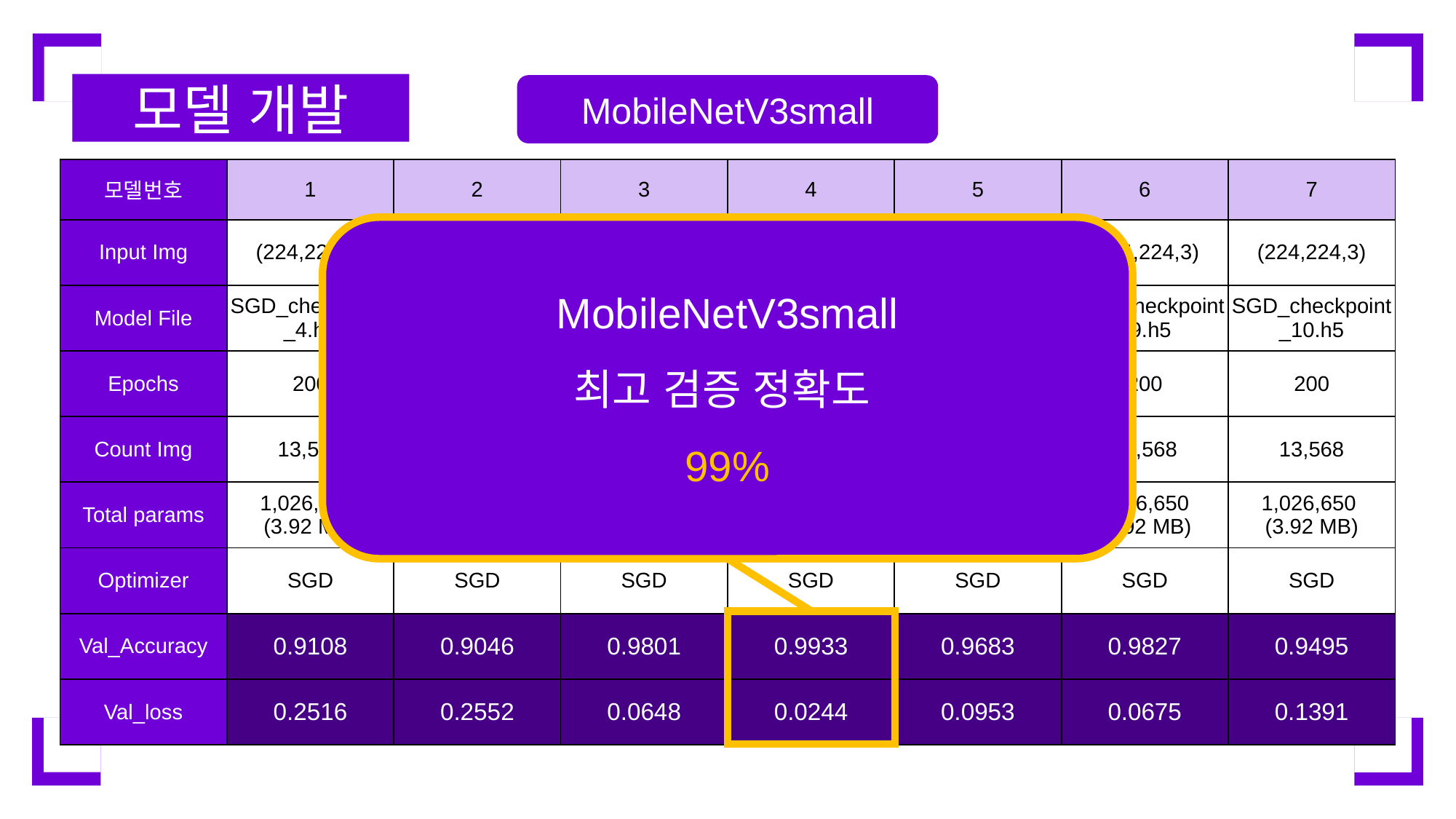

모델 개발
MobileNetV3small
| 모델번호 | 1 | 2 | 3 | 4 | 5 | 6 | 7 |
| --- | --- | --- | --- | --- | --- | --- | --- |
| Input Img | (224,224,3) | (224,224,3) | (224,224,3) | (224,224,3) | (224,224,3) | (224,224,3) | (224,224,3) |
| Model File | SGD\_checkpoint\_4.h5 | SGD\_checkpoint\_5.h5 | SGD\_checkpoint\_6.h5 | SGD\_checkpoint\_7.h5 | SGD\_checkpoint\_8.h5 | SGD\_checkpoint\_9.h5 | SGD\_checkpoint\_10.h5 |
| Epochs | 200 | 200 | 200 | 200 | 200 | 200 | 200 |
| Count Img | 13,568 | 13,568 | 13,568 | 6,667 | 13,568 | 13,568 | 13,568 |
| Total params | 1,026,650 (3.92 MB) | 1,026,650 (3.92 MB) | 1,026,650 (3.92 MB) | 1,026,650 (3.92 MB) | 1,026,650 (3.92 MB) | 1,026,650 (3.92 MB) | 1,026,650 (3.92 MB) |
| Optimizer | SGD | SGD | SGD | SGD | SGD | SGD | SGD |
| Val\_Accuracy | 0.9108 | 0.9046 | 0.9801 | 0.9933 | 0.9683 | 0.9827 | 0.9495 |
| Val\_loss | 0.2516 | 0.2552 | 0.0648 | 0.0244 | 0.0953 | 0.0675 | 0.1391 |
MobileNetV3small
최고 검증 정확도
99%